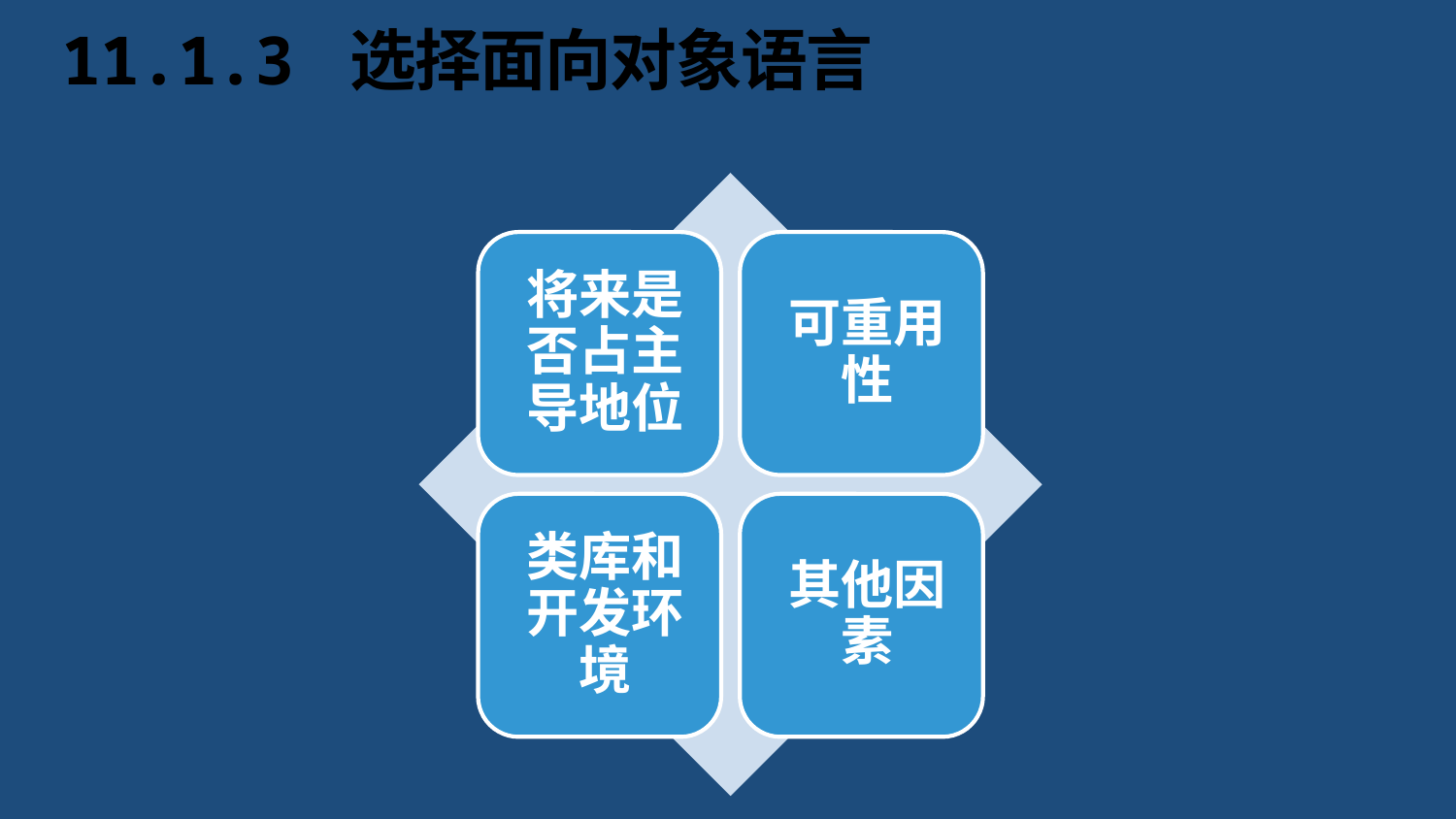

# 11.1.3 选择面向对象语言
将来是否占主导地位
可重用性
类库和开发环境
其他因素